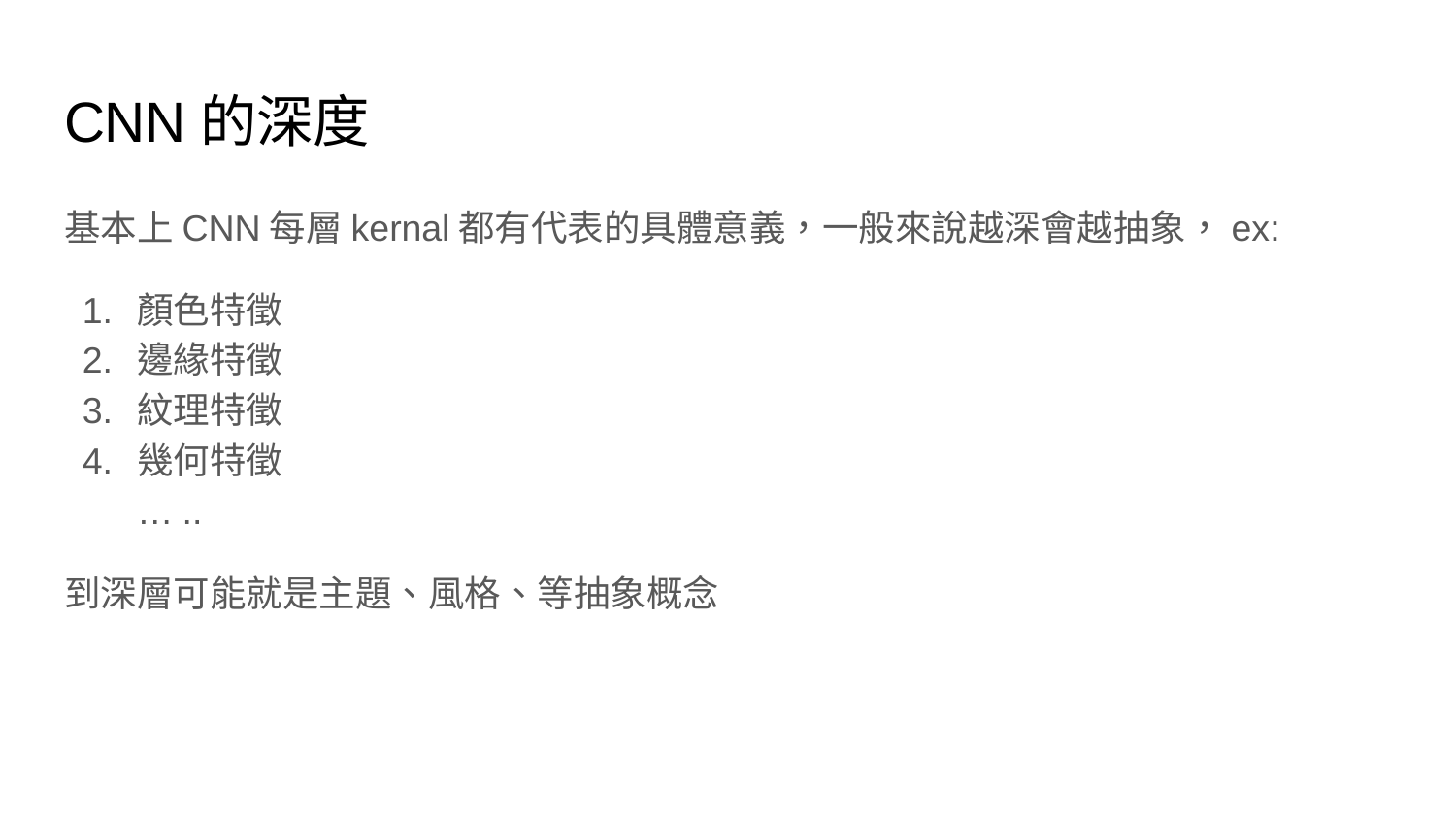

# CNN的深度
基本上CNN每層kernal都有代表的具體意義，一般來說越深會越抽象，ex:
顏色特徵
邊緣特徵
紋理特徵
幾何特徵
…..
到深層可能就是主題、風格、等抽象概念